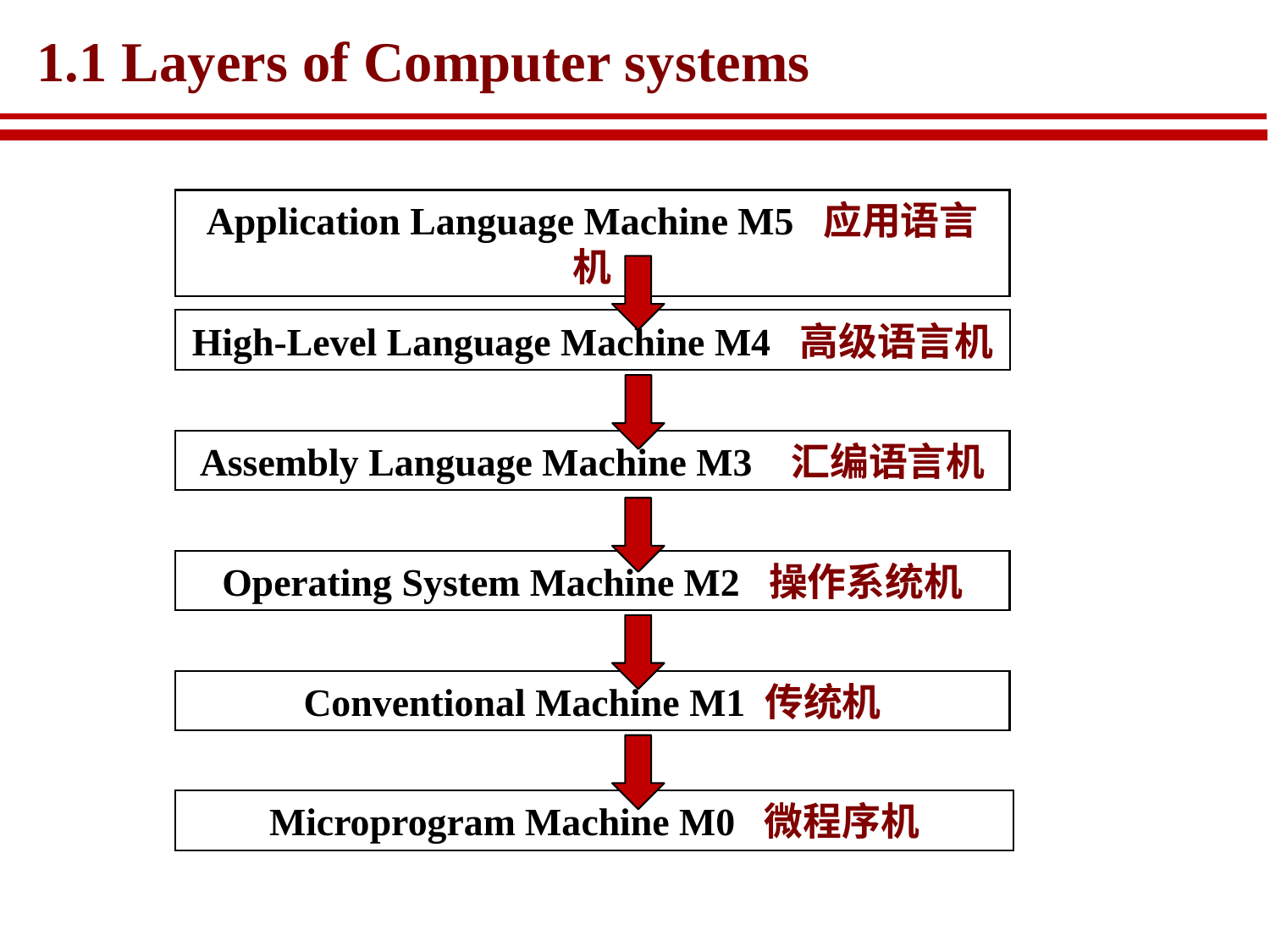

# 1.1 Layers of Computer systems
Application Language Machine M5  应用语言机

High-Level Language Machine M4  高级语言机

Assembly Language Machine M3   汇编语言机

Operating System Machine M2  操作系统机

Conventional Machine M1 传统机

Microprogram Machine M0  微程序机